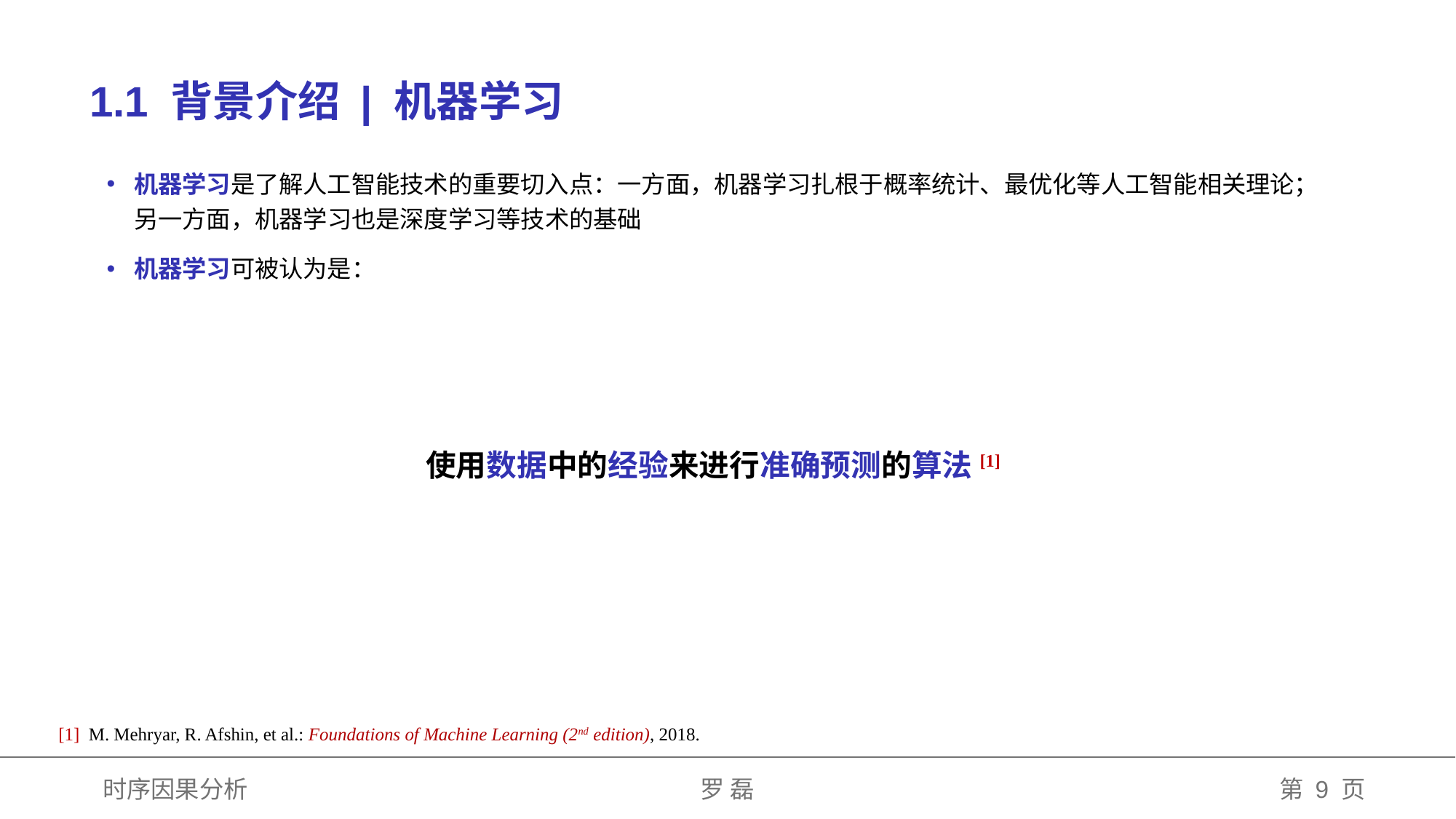

1.1 背景介绍 | 机器学习
机器学习是了解人工智能技术的重要切入点：一方面，机器学习扎根于概率统计、最优化等人工智能相关理论；另一方面，机器学习也是深度学习等技术的基础
机器学习可被认为是：
使用数据中的经验来进行准确预测的算法[1]
[1]  M. Mehryar, R. Afshin, et al.: Foundations of Machine Learning (2nd edition), 2018.